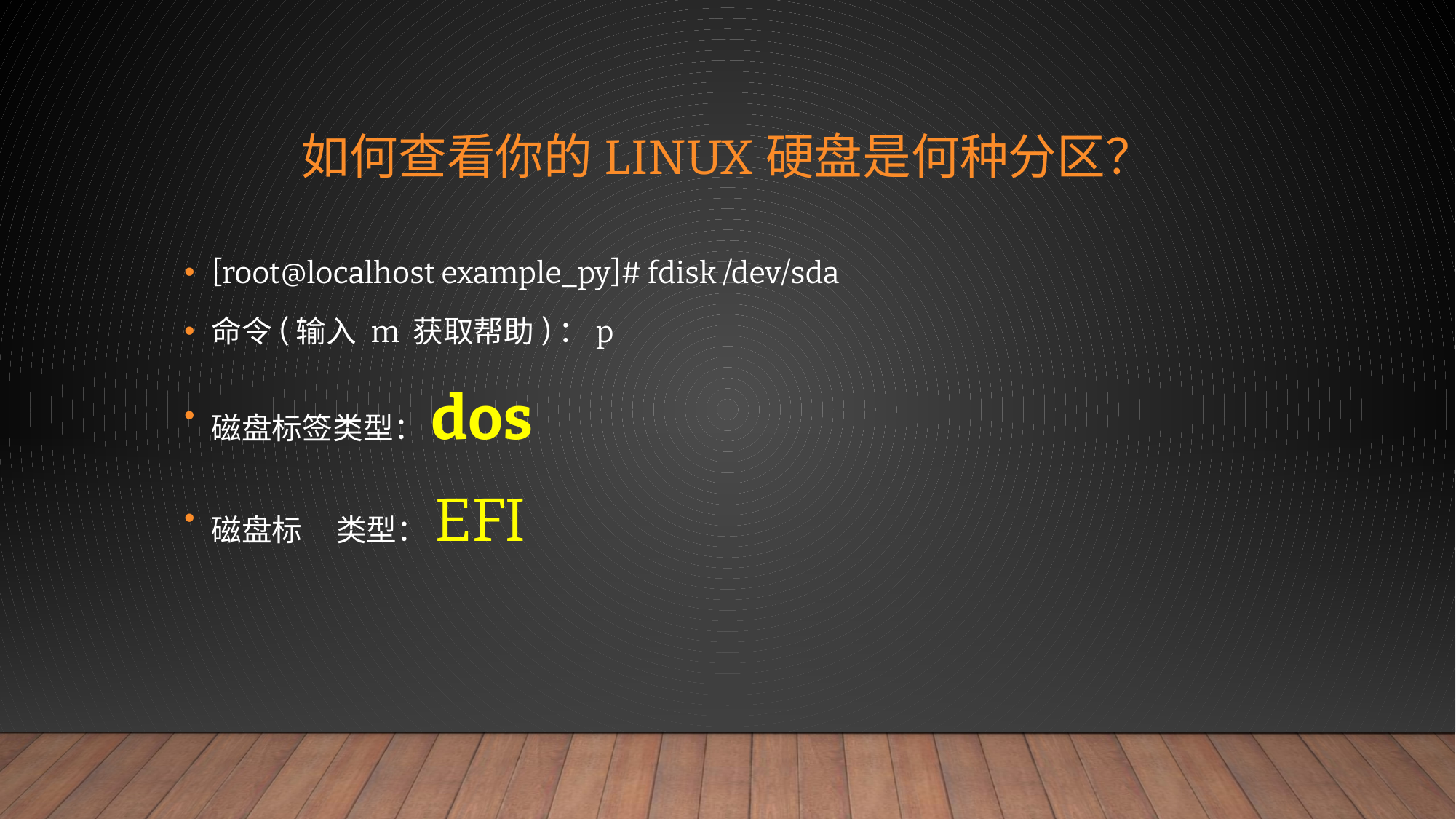

# 如何查看你的Linux硬盘是何种分区？
[root@localhost example_py]# fdisk /dev/sda
命令(输入 m 获取帮助)：p
磁盘标签类型：dos
磁盘标     类型：EFI